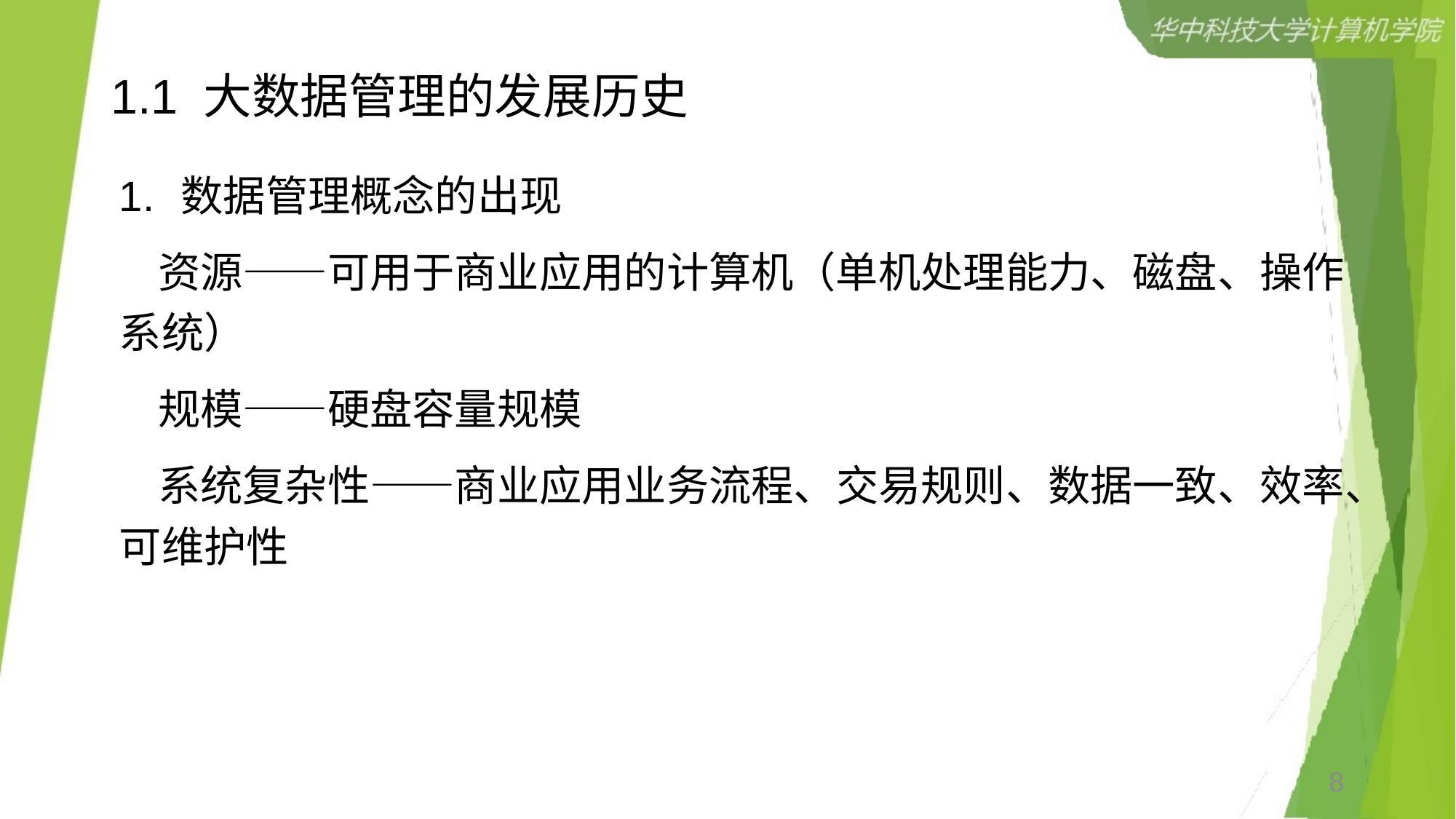

# 1.1 大数据管理的发展历史
数据管理概念的出现
   资源——可用于商业应用的计算机（单机处理能力、磁盘、操作系统）
   规模——硬盘容量规模
   系统复杂性——商业应用业务流程、交易规则、数据一致、效率、可维护性
8